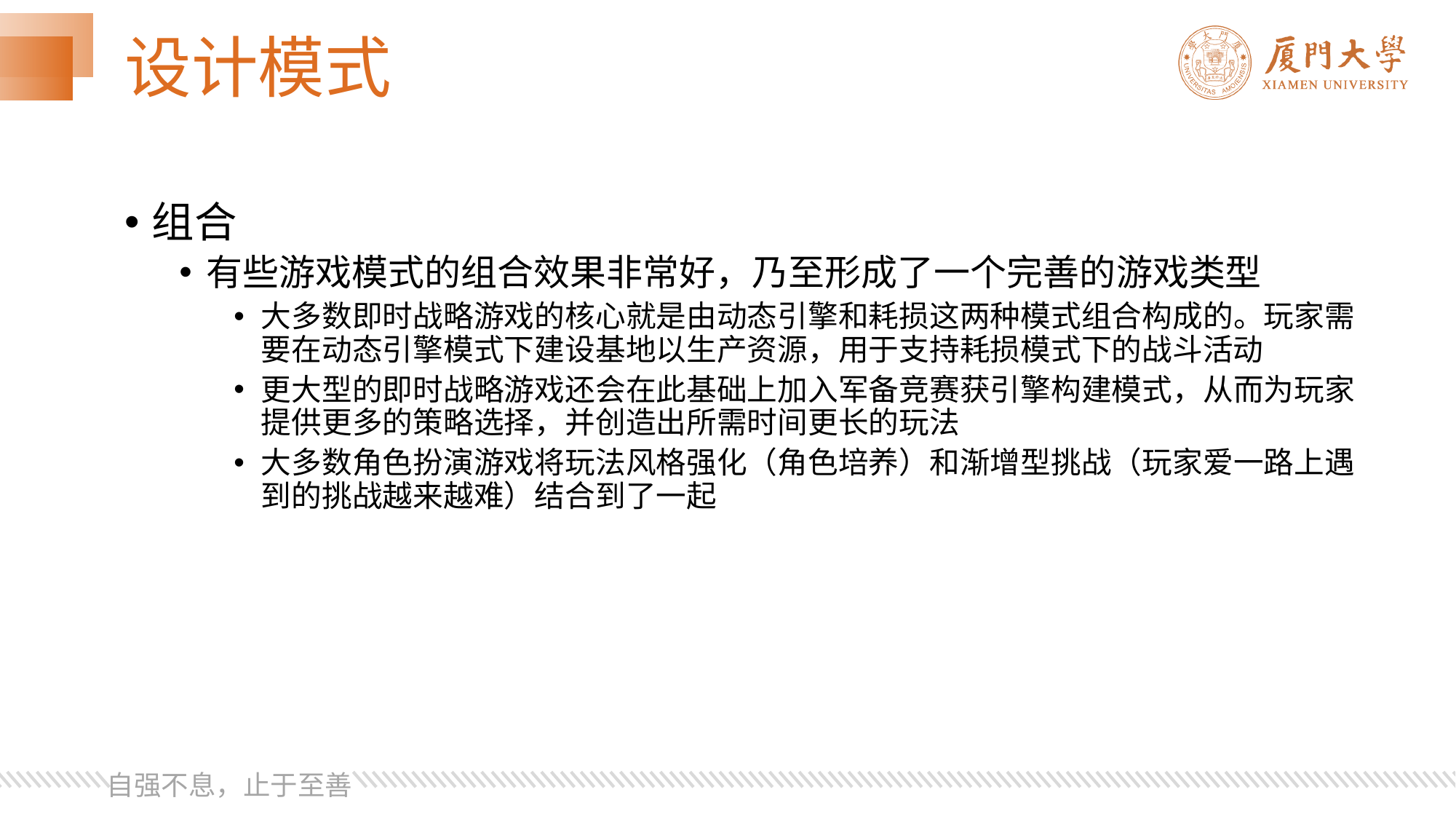

# 设计模式
组合
有些游戏模式的组合效果非常好，乃至形成了一个完善的游戏类型
大多数即时战略游戏的核心就是由动态引擎和耗损这两种模式组合构成的。玩家需要在动态引擎模式下建设基地以生产资源，用于支持耗损模式下的战斗活动
更大型的即时战略游戏还会在此基础上加入军备竞赛获引擎构建模式，从而为玩家提供更多的策略选择，并创造出所需时间更长的玩法
大多数角色扮演游戏将玩法风格强化（角色培养）和渐增型挑战（玩家爱一路上遇到的挑战越来越难）结合到了一起